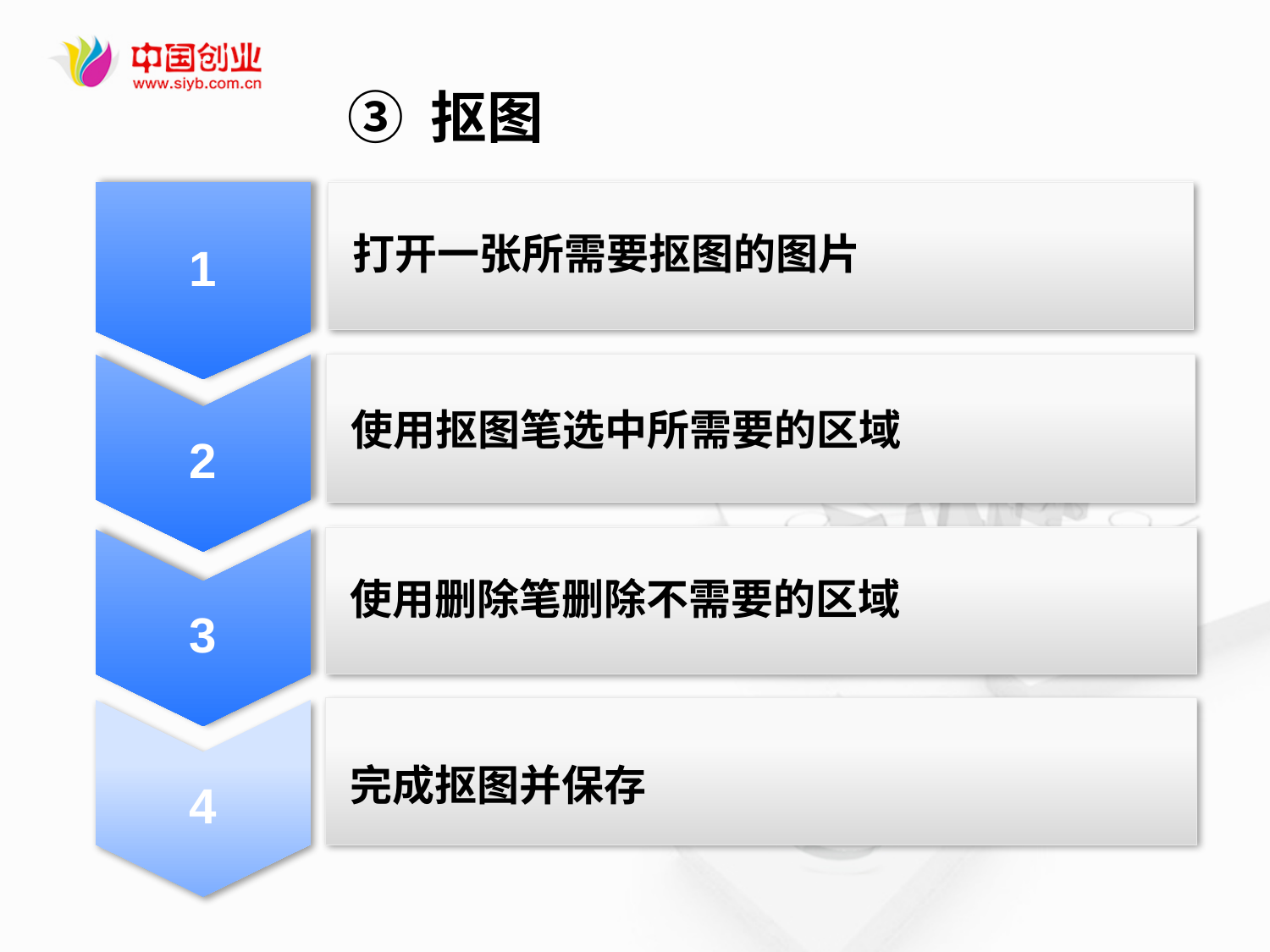

③ 抠图
1
打开一张所需要抠图的图片

2
使用抠图笔选中所需要的区域
使用删除笔删除不需要的区域

3
完成抠图并保存
4